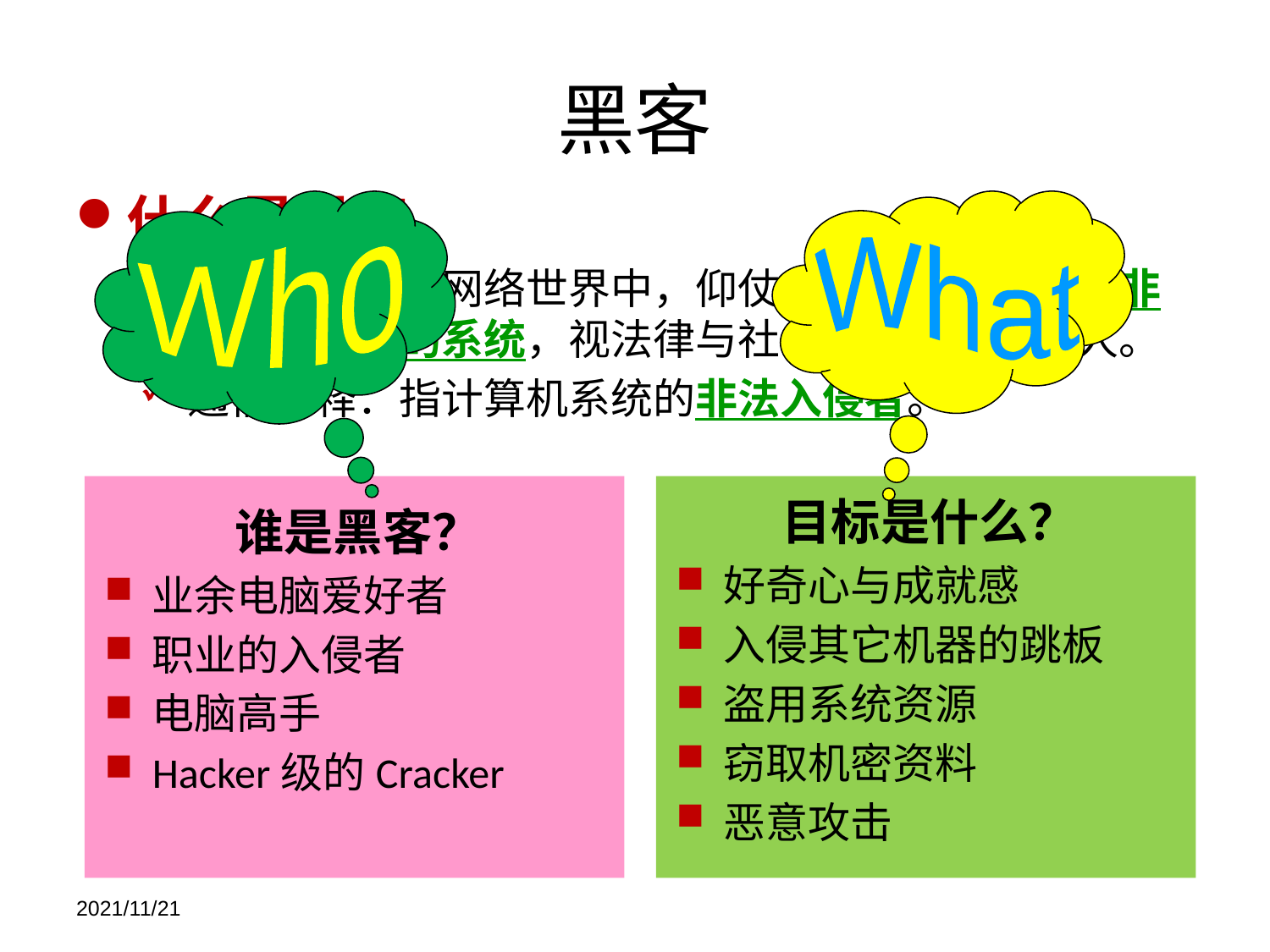

# 黑客
什么是黑客
专业解释：在网络世界中，仰仗自己的技术，恣意非法进出他人的系统，视法律与社会规范于不顾的人。
通俗解释：指计算机系统的非法入侵者。

Who

What
谁是黑客？
业余电脑爱好者
职业的入侵者
电脑高手
Hacker级的Cracker
目标是什么？
好奇心与成就感
入侵其它机器的跳板
盗用系统资源
窃取机密资料
恶意攻击

2021/11/21